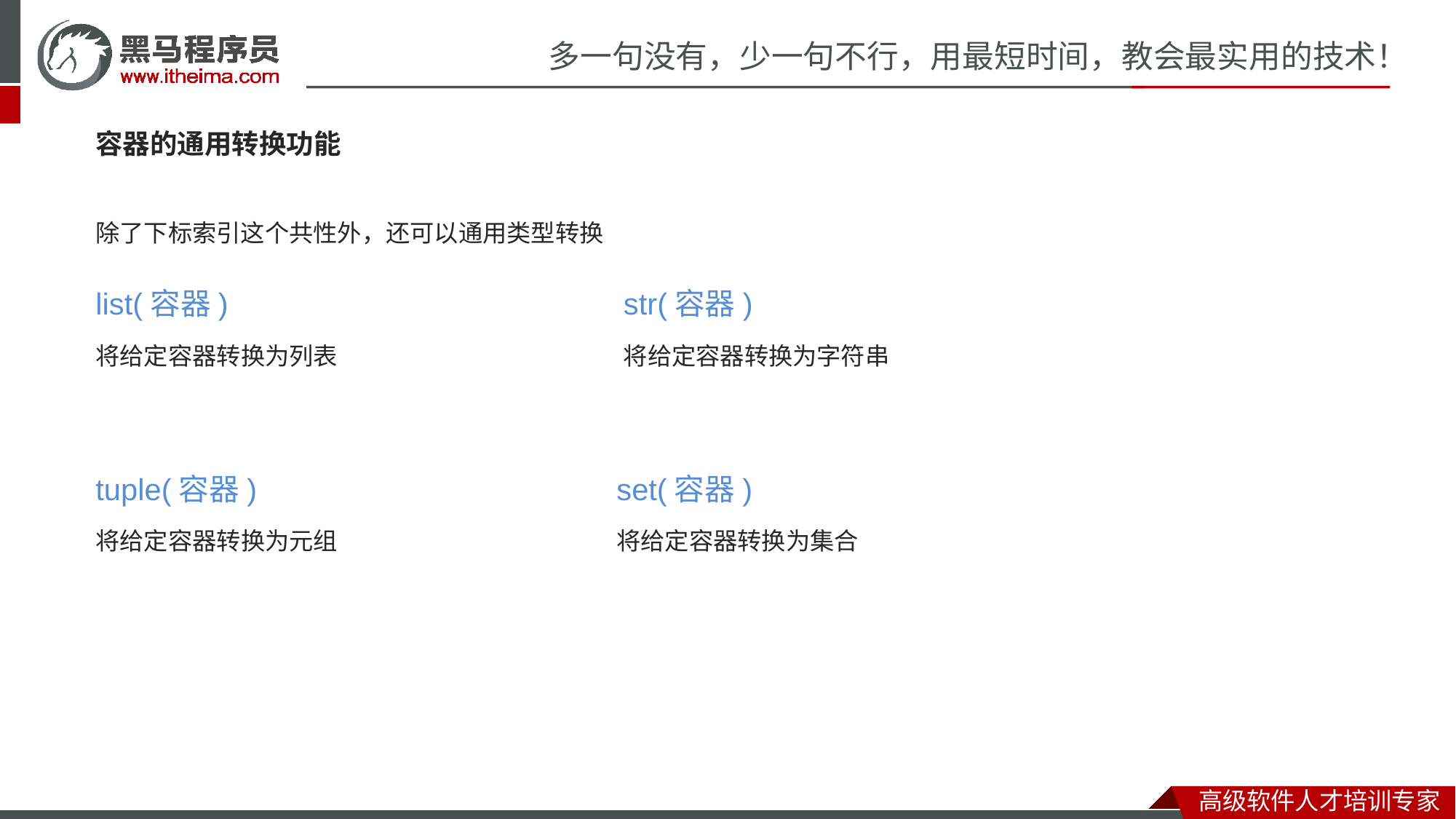

容器的通用转换功能
除了下标索引这个共性外，还可以通用类型转换
list(容器)
将给定容器转换为列表
str(容器)
将给定容器转换为字符串
tuple(容器)
将给定容器转换为元组

set(容器)
将给定容器转换为集合